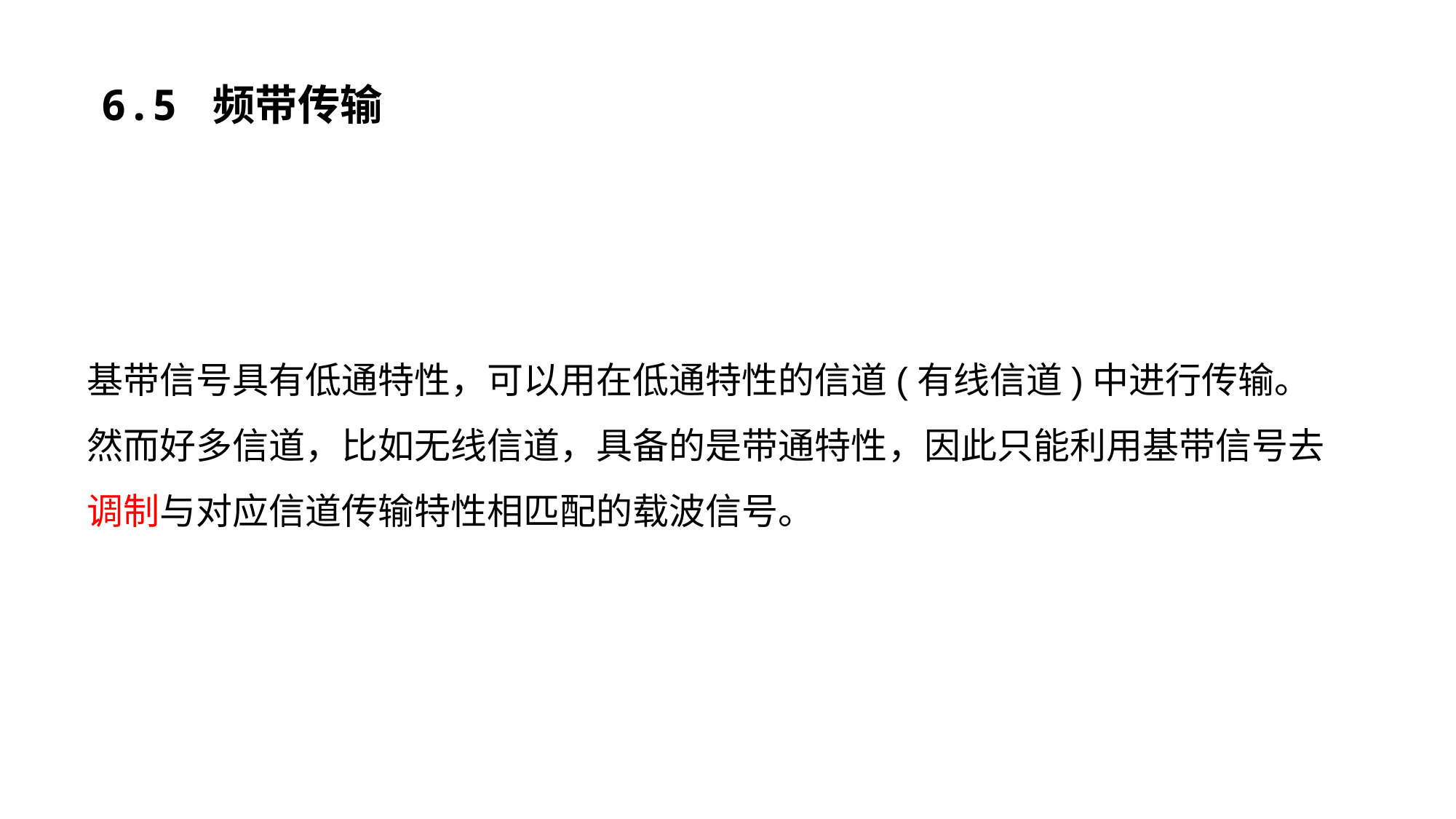

6.5 频带传输
基带信号具有低通特性，可以用在低通特性的信道(有线信道)中进行传输。
然而好多信道，比如无线信道，具备的是带通特性，因此只能利用基带信号去调制与对应信道传输特性相匹配的载波信号。